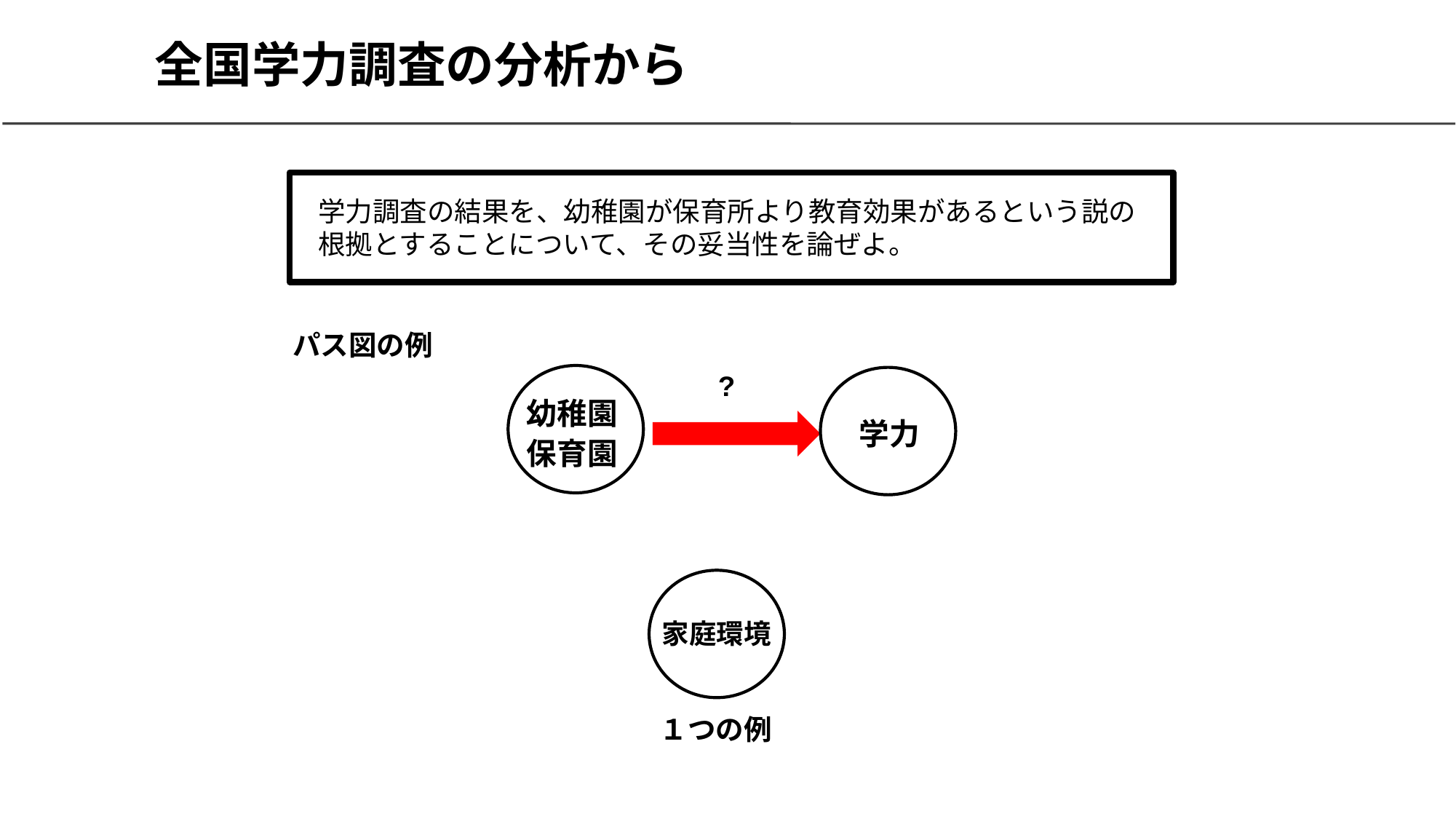

# 全国学力調査の分析から

学力調査の結果を、幼稚園が保育所より教育効果があるという説の根拠とすることについて、その妥当性を論ぜよ。
パス図の例
?

幼稚園
学力

保育園

家庭環境
１つの例